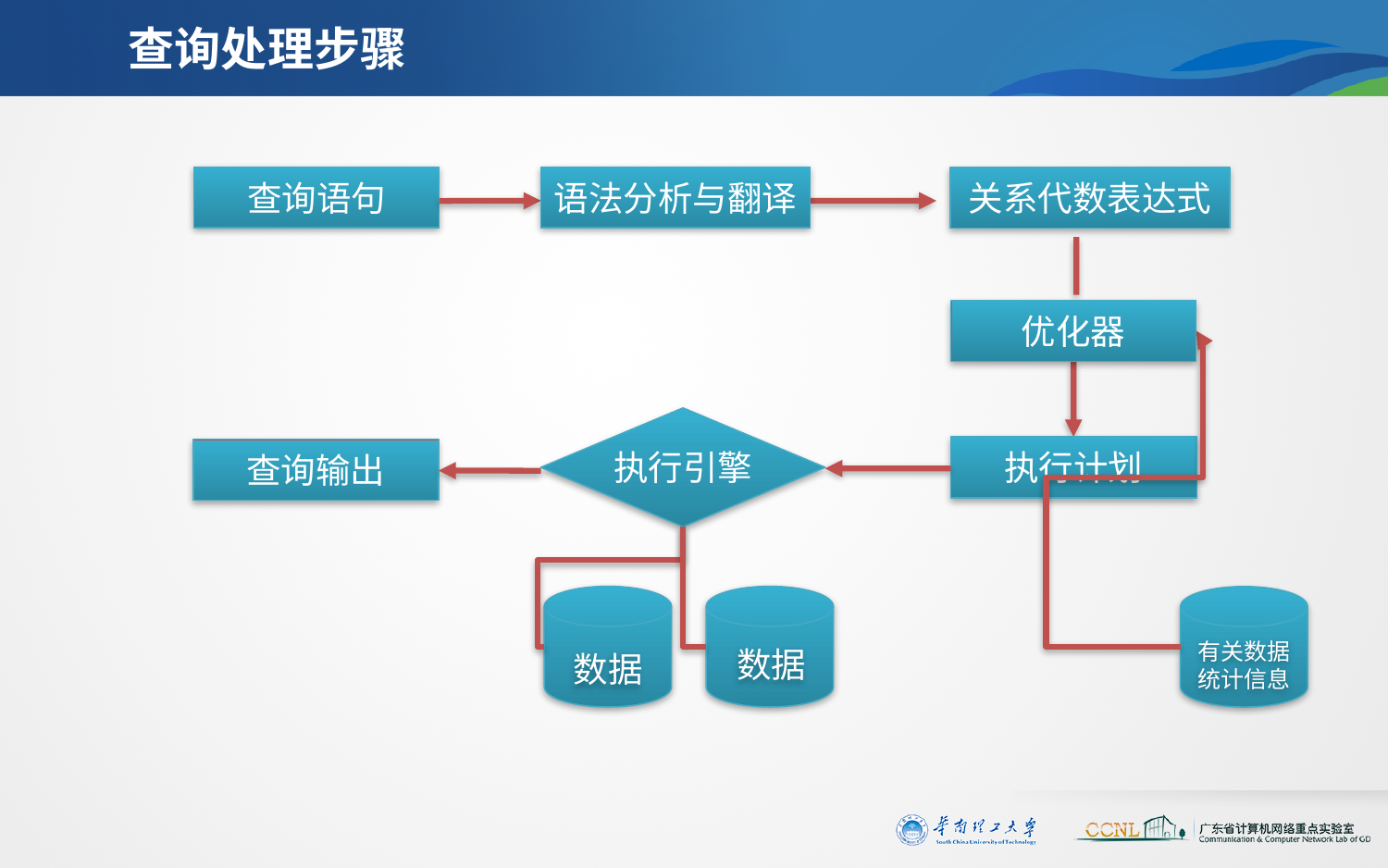

# 查询处理步骤
查询语句
语法分析与翻译
关系代数表达式

优化器

执行引擎
执行计划
查询输出

有关数据
统计信息

数据
数据